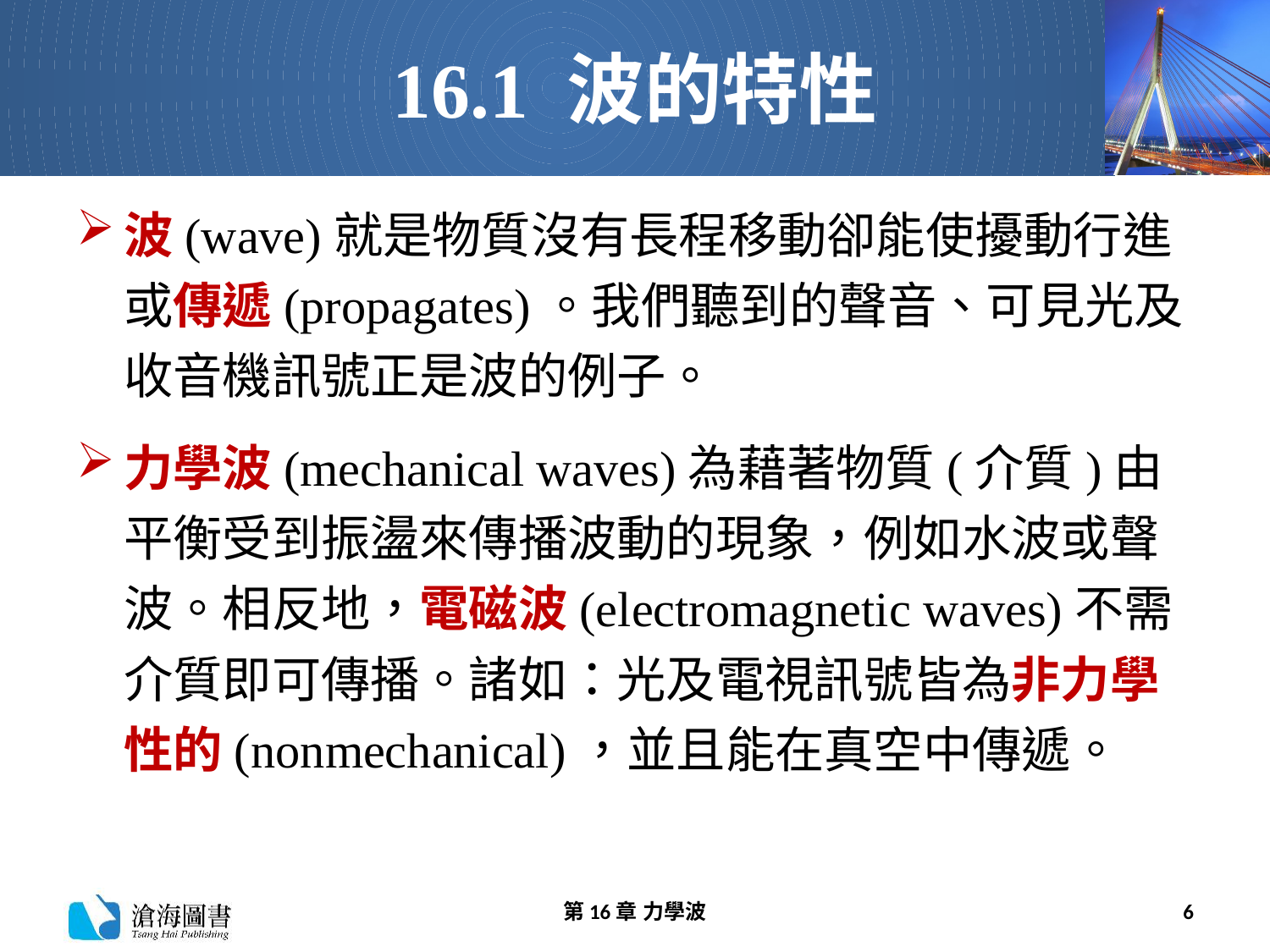

# 16.1 波的特性
波(wave)就是物質沒有長程移動卻能使擾動行進或傳遞(propagates)。我們聽到的聲音、可見光及收音機訊號正是波的例子。
力學波(mechanical waves)為藉著物質(介質)由平衡受到振盪來傳播波動的現象，例如水波或聲波。相反地，電磁波(electromagnetic waves)不需介質即可傳播。諸如：光及電視訊號皆為非力學性的(nonmechanical)，並且能在真空中傳遞。
第16章 力學波
6